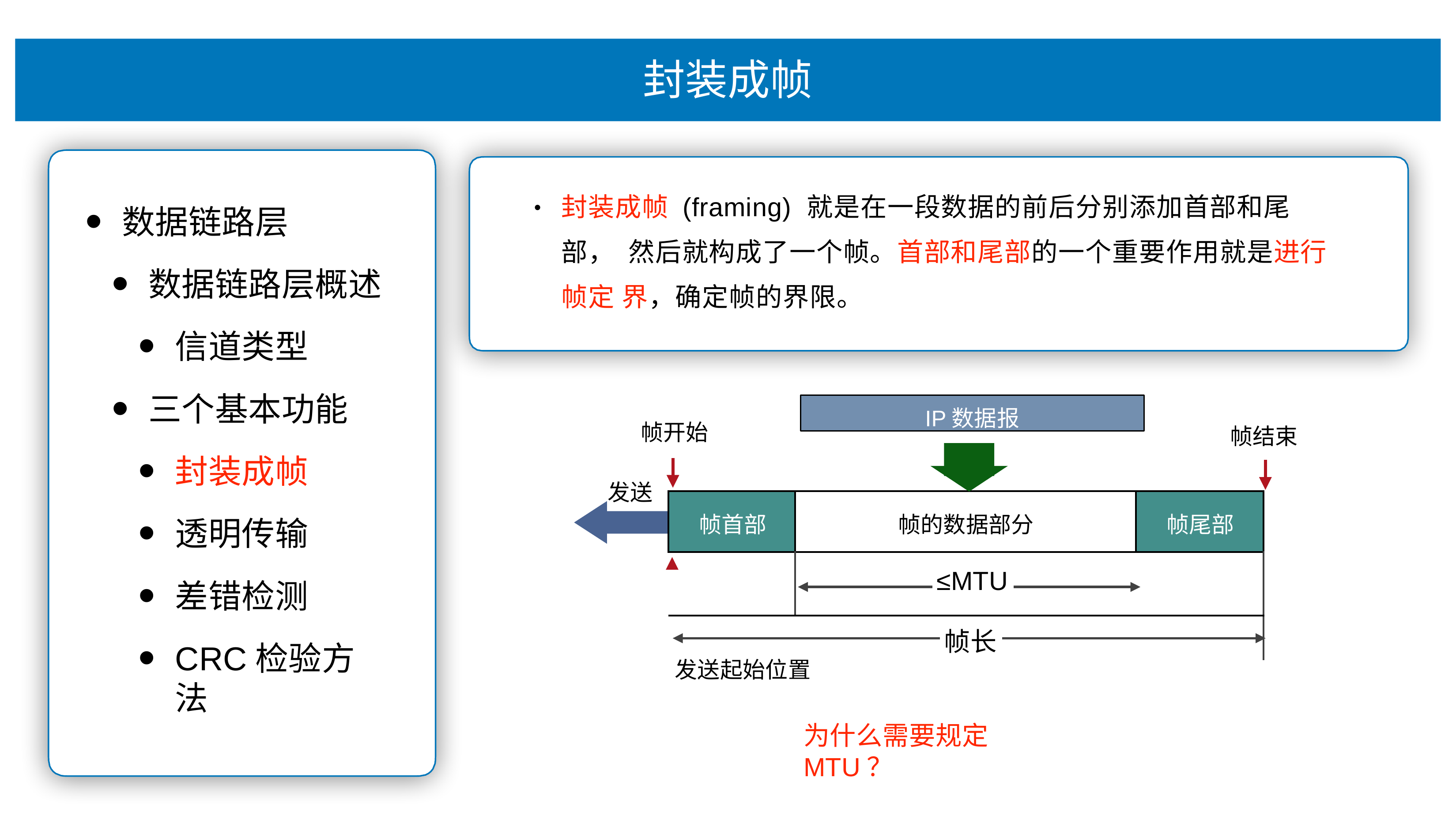

# 封装成帧

封装成帧 (framing) 就是在⼀段数据的前后分别添加⾸部和尾部，  然后就构成了⼀个帧。⾸部和尾部的⼀个重要作⽤就是进⾏帧定 界，确定帧的界限。
•
数据链路层
数据链路层概述
信道类型
三个基本功能
封装成帧
透明传输
差错检测
CRC检验⽅法
IP数据报
帧开始
帧结束

发送
| 帧⾸部 | 帧的数据部分 | 帧尾部 |
| --- | --- | --- |
|  | ≤MTU |  |
| 帧⻓ |  |  |

发送起始位置
为什么需要规定MTU？